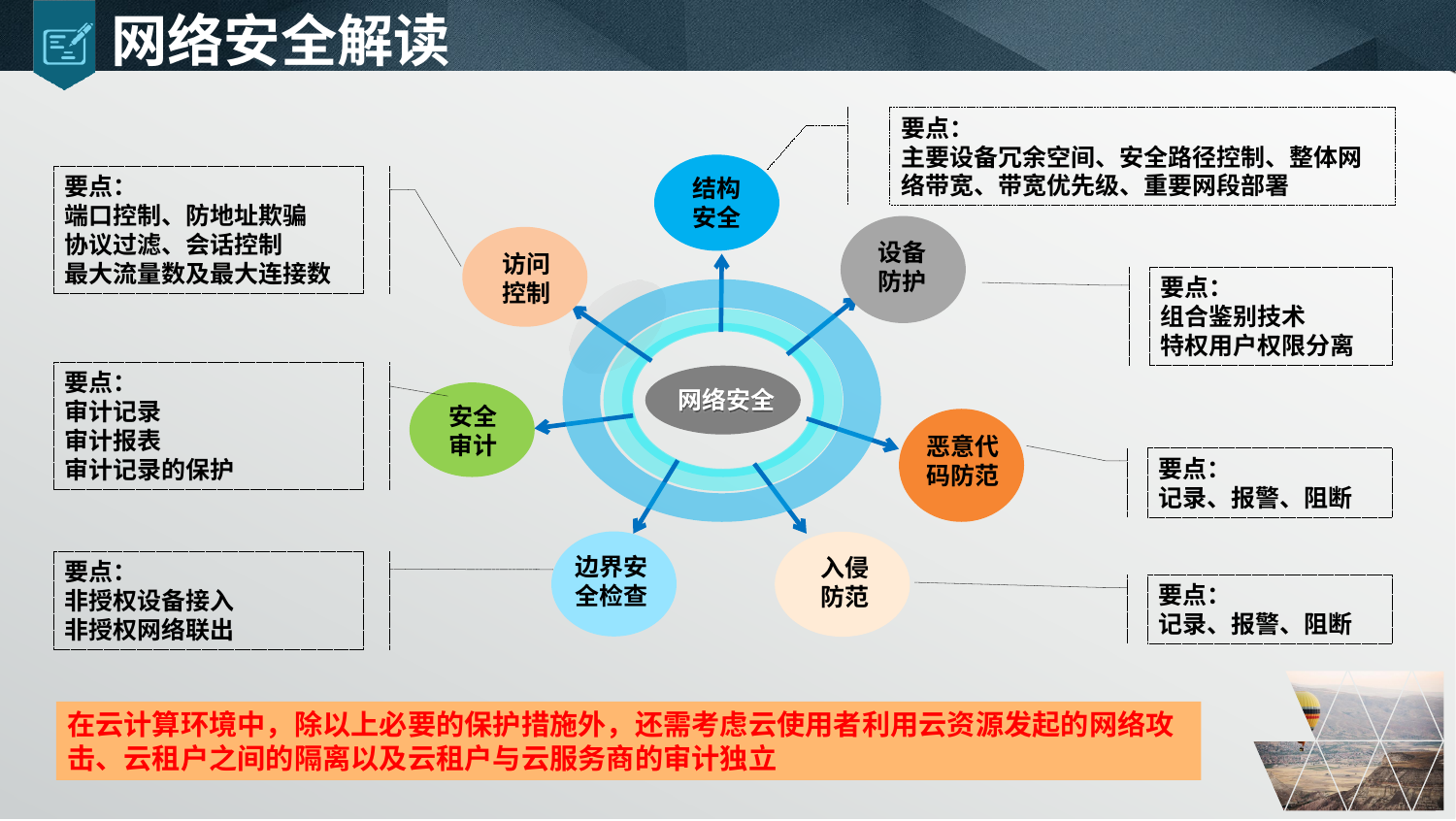

# 网络安全解读
要点：
主要设备冗余空间、安全路径控制、整体网络带宽、带宽优先级、重要网段部署

结构
安全

设备
防护
访问
控制

网络安全
安全
审计

恶意代
码防范

边界安
全检查
入侵
防范
要点：
端口控制、防地址欺骗
协议过滤、会话控制
最大流量数及最大连接数
要点：
组合鉴别技术
特权用户权限分离
要点：
审计记录
审计报表
审计记录的保护
要点：
记录、报警、阻断
要点：
非授权设备接入
非授权网络联出
要点：
记录、报警、阻断

在云计算环境中，除以上必要的保护措施外，还需考虑云使用者利用云资源发起的网络攻击、云租户之间的隔离以及云租户与云服务商的审计独立